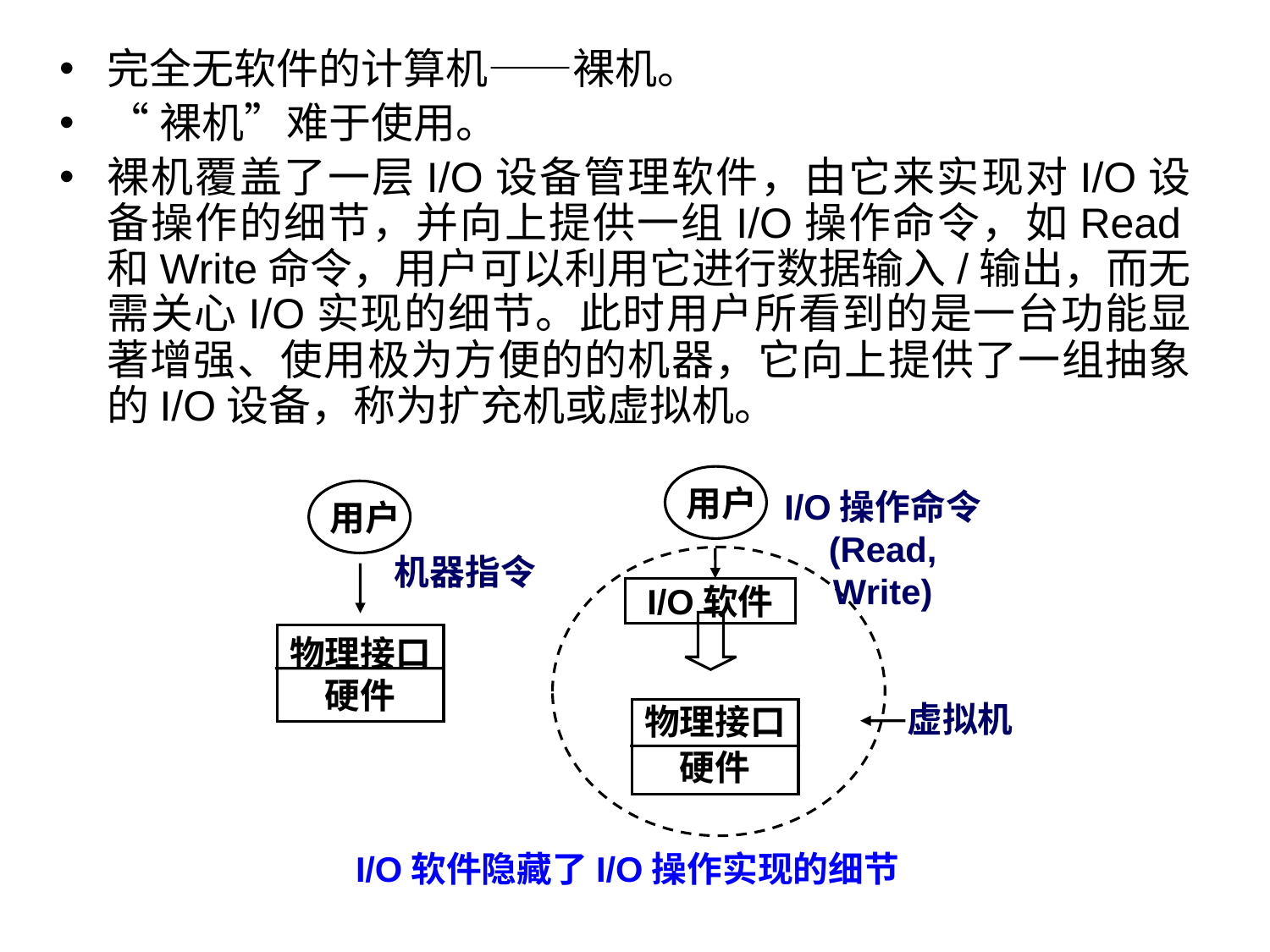

完全无软件的计算机——裸机。
“裸机”难于使用。
裸机覆盖了一层I/O设备管理软件，由它来实现对I/O设备操作的细节，并向上提供一组I/O操作命令，如Read和Write命令，用户可以利用它进行数据输入/输出，而无需关心I/O实现的细节。此时用户所看到的是一台功能显著增强、使用极为方便的的机器，它向上提供了一组抽象的I/O设备，称为扩充机或虚拟机。

I/O操作命令
(Read, Write)

用户
机器指令

I/O软件

物理接口
硬件

虚拟机
物理接口
硬件

I/O软件隐藏了I/O操作实现的细节
用户